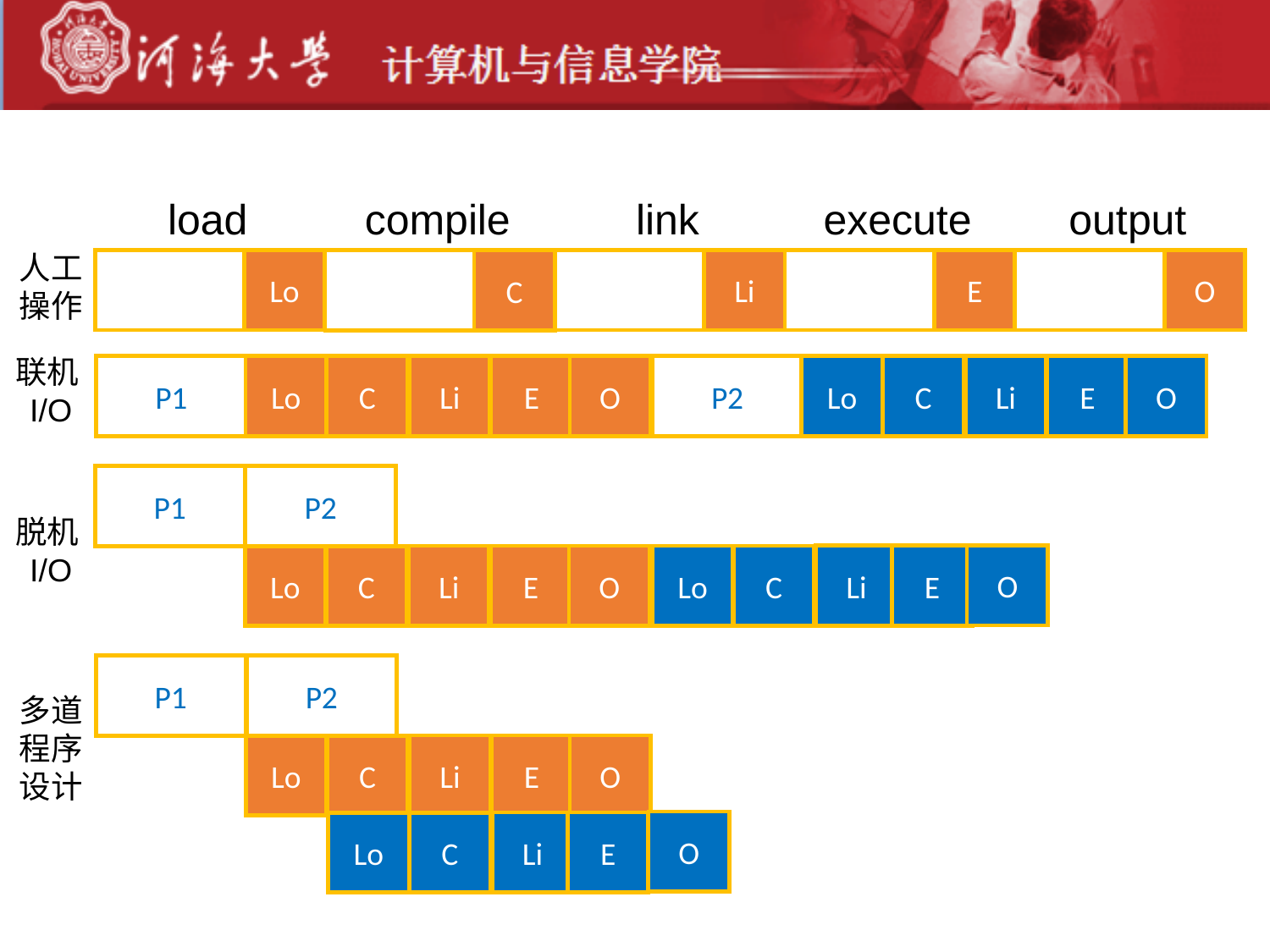

load

Lo
compile

C
link

Li
execute

E
output

O
人工操作
联机I/O
P1
Lo
C
Li
E
O
P2
Lo
C
Li
E
O
P1
P2
脱机I/O
O
Li
E
Li
E
O
Lo
C
Lo
C
P1
P2
多道
程序
设计
Li
E
O
Lo
C
O
Li
E
Lo
C